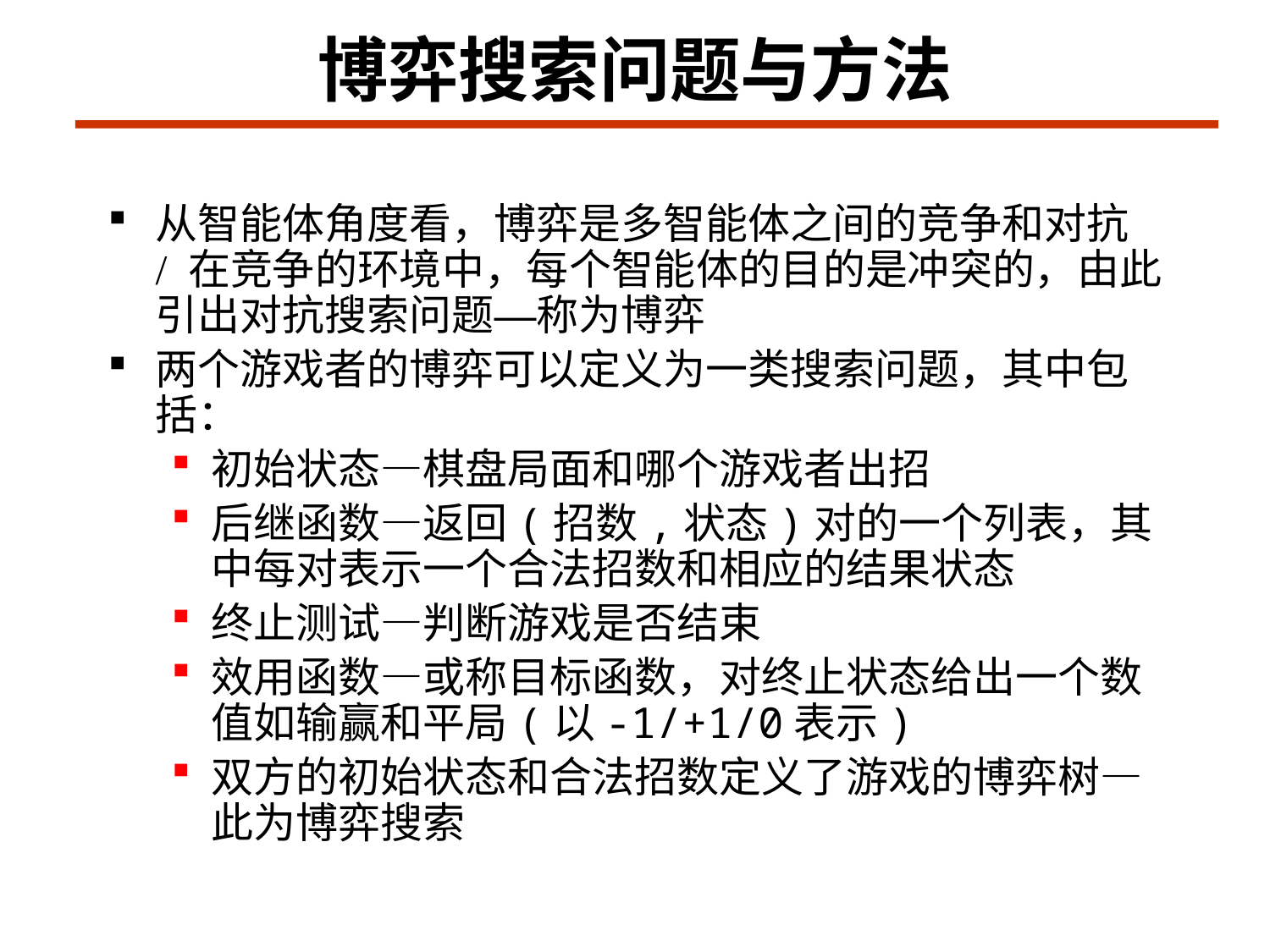

# 博弈搜索问题与方法
从智能体角度看，博弈是多智能体之间的竞争和对抗 / 在竞争的环境中，每个智能体的目的是冲突的，由此引出对抗搜索问题—称为博弈
两个游戏者的博弈可以定义为一类搜索问题，其中包括：
初始状态—棋盘局面和哪个游戏者出招
后继函数—返回(招数,状态)对的一个列表，其中每对表示一个合法招数和相应的结果状态
终止测试—判断游戏是否结束
效用函数—或称目标函数，对终止状态给出一个数值如输赢和平局(以-1/+1/0表示)
双方的初始状态和合法招数定义了游戏的博弈树—此为博弈搜索
33